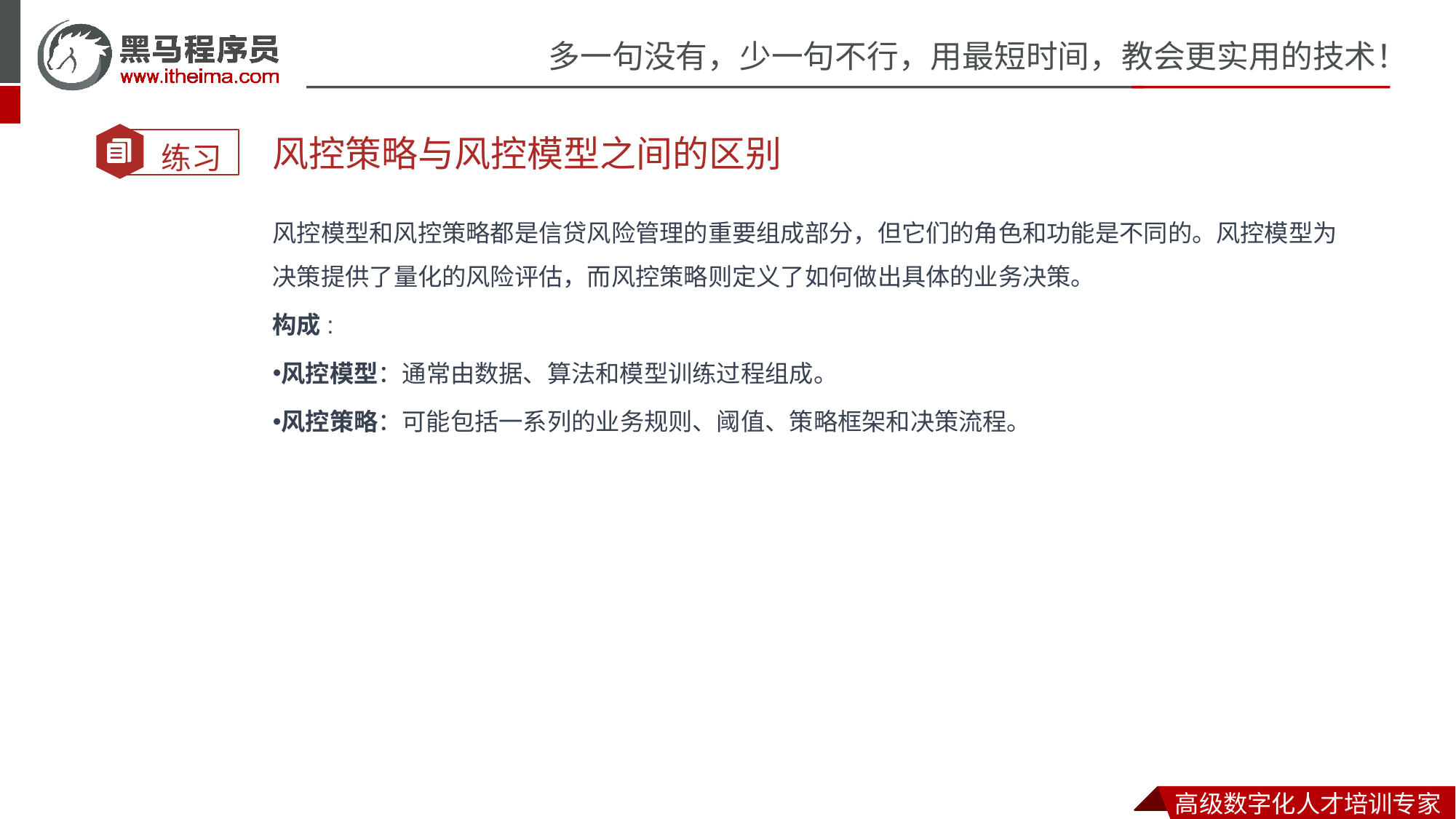

风控策略与风控模型之间的区别
风控模型和风控策略都是信贷风险管理的重要组成部分，但它们的角色和功能是不同的。风控模型为决策提供了量化的风险评估，而风控策略则定义了如何做出具体的业务决策。
构成:
风控模型：通常由数据、算法和模型训练过程组成。
风控策略：可能包括一系列的业务规则、阈值、策略框架和决策流程。